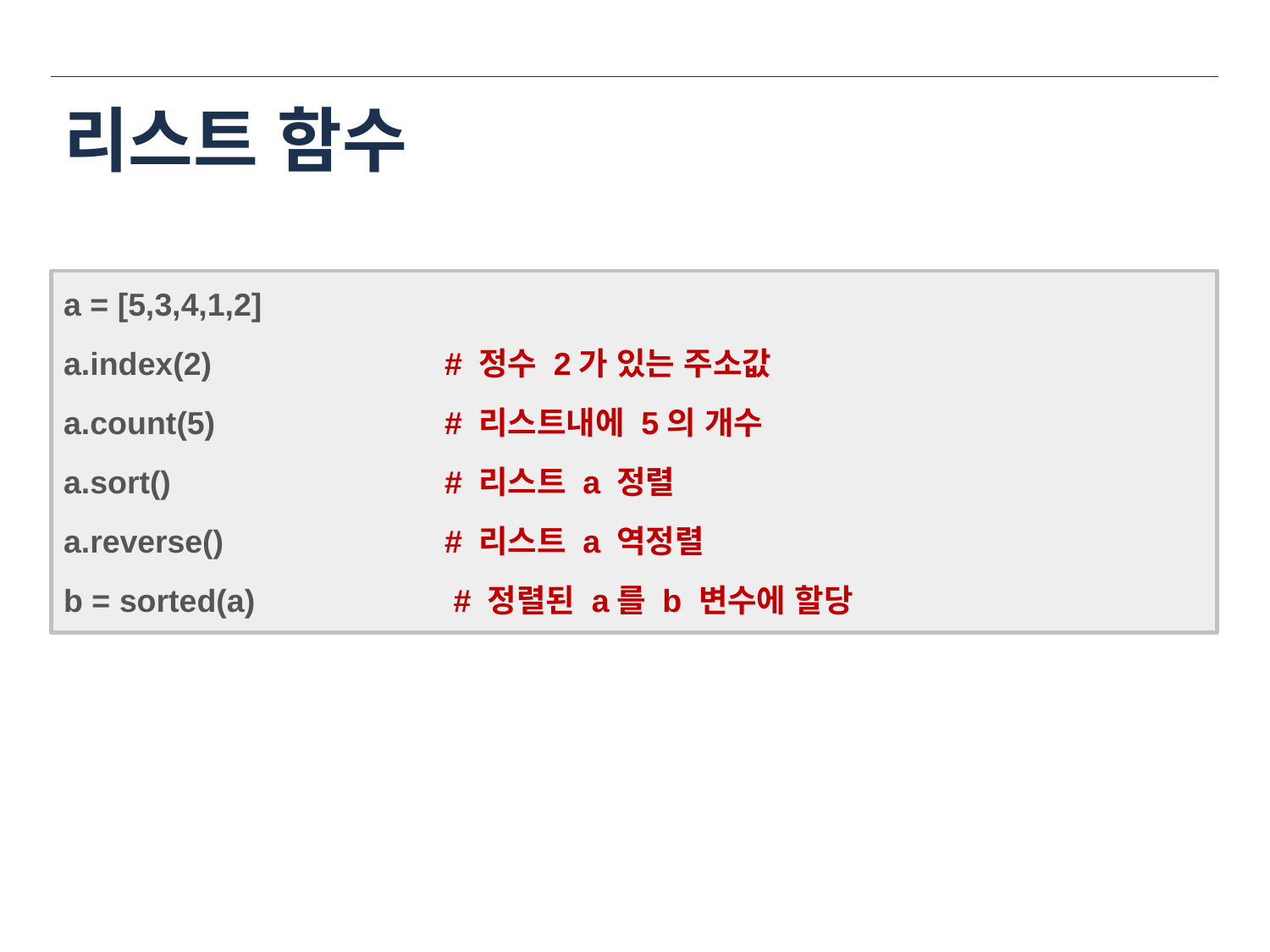

# 리스트 함수
a = [5,3,4,1,2]
a.index(2)		# 정수 2가 있는 주소값
a.count(5)		# 리스트내에 5의 개수
a.sort()			# 리스트 a 정렬
a.reverse()		# 리스트 a 역정렬
b = sorted(a)		 # 정렬된 a를 b 변수에 할당